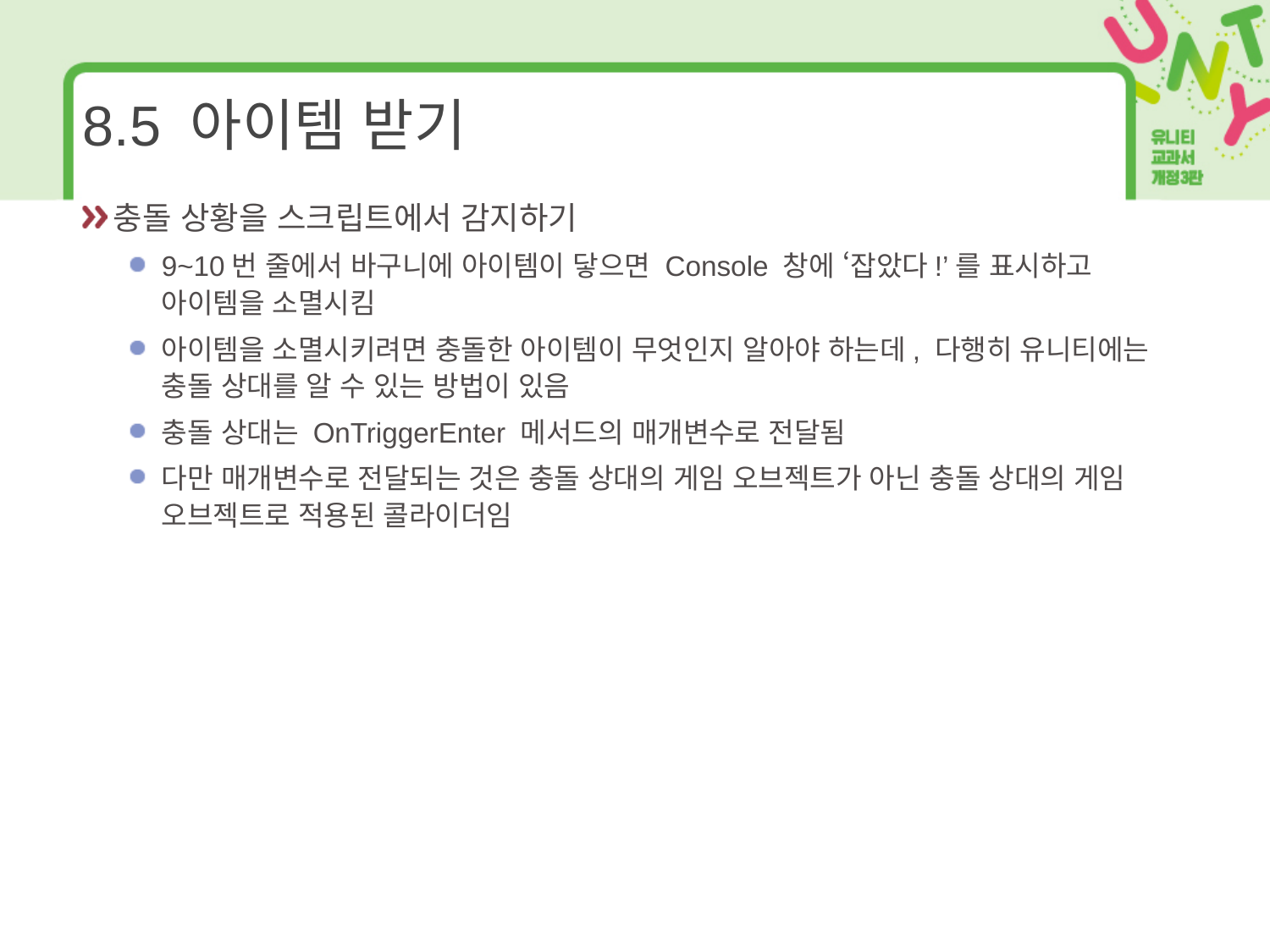

# 8.5 아이템 받기
충돌 상황을 스크립트에서 감지하기
9~10번 줄에서 바구니에 아이템이 닿으면 Console 창에 ‘잡았다!’를 표시하고 아이템을 소멸시킴
아이템을 소멸시키려면 충돌한 아이템이 무엇인지 알아야 하는데, 다행히 유니티에는 충돌 상대를 알 수 있는 방법이 있음
충돌 상대는 OnTriggerEnter 메서드의 매개변수로 전달됨
다만 매개변수로 전달되는 것은 충돌 상대의 게임 오브젝트가 아닌 충돌 상대의 게임 오브젝트로 적용된 콜라이더임